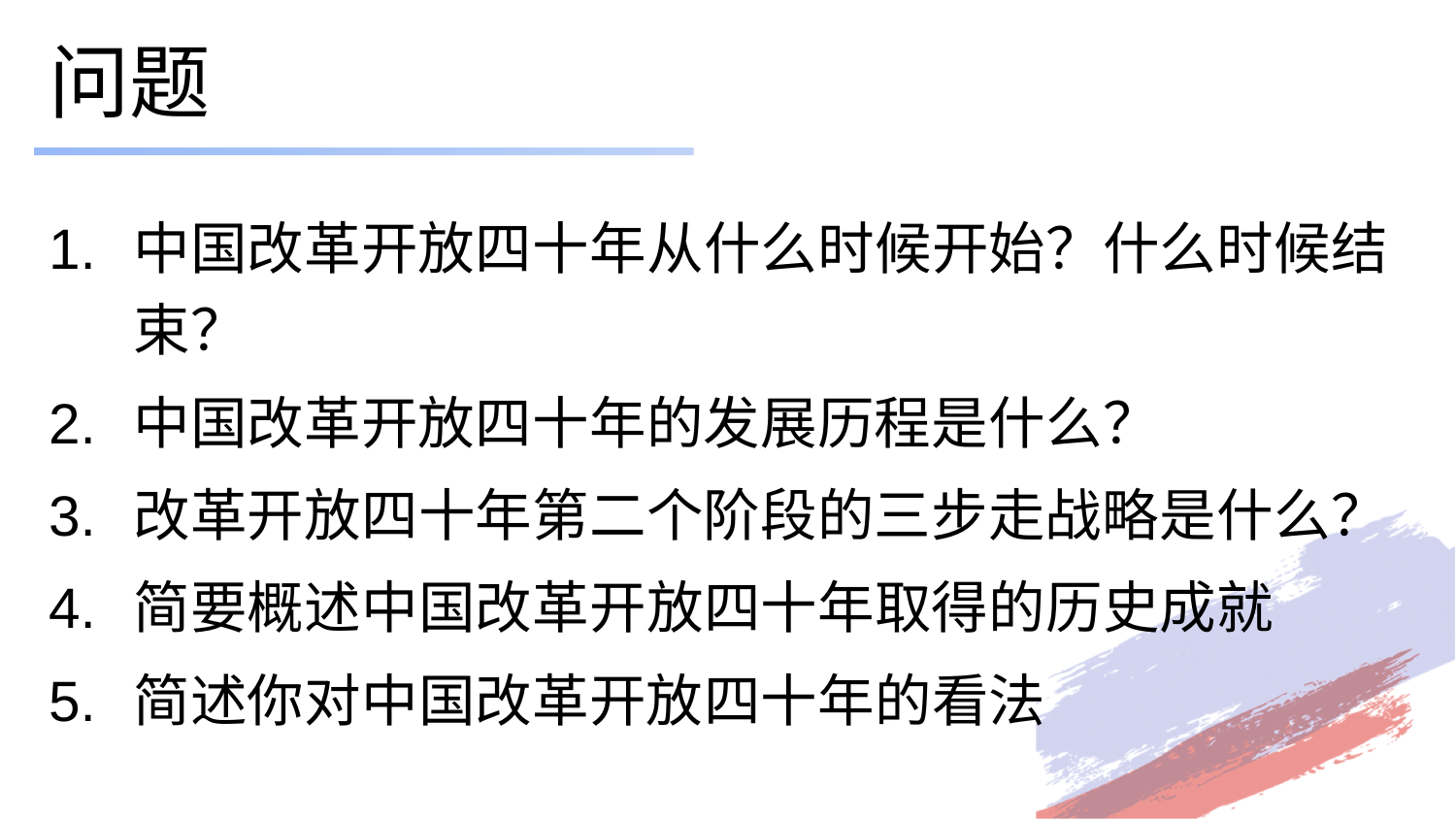

# 问题
中国改革开放四十年从什么时候开始？什么时候结束？
中国改革开放四十年的发展历程是什么？
改革开放四十年第二个阶段的三步走战略是什么？
简要概述中国改革开放四十年取得的历史成就
简述你对中国改革开放四十年的看法